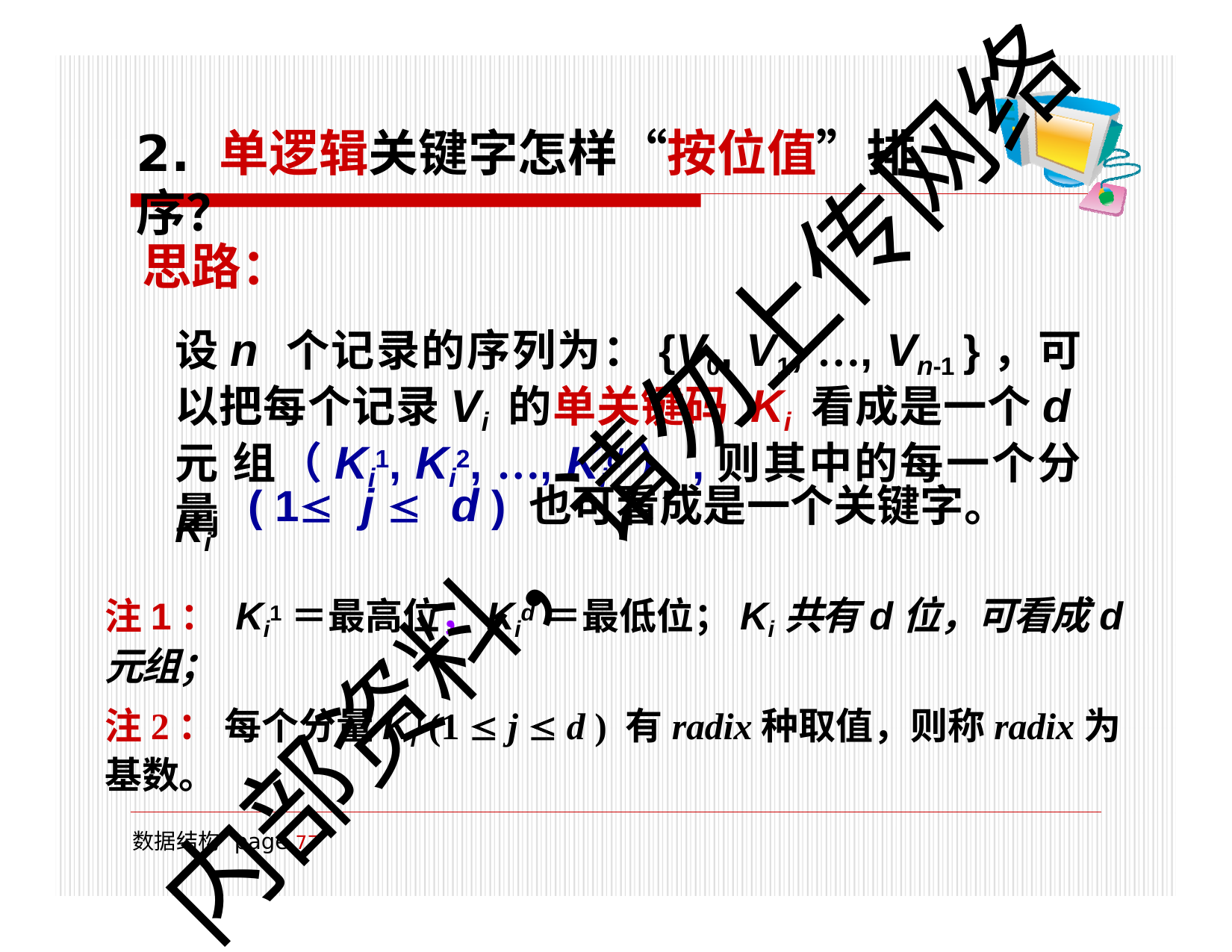

# 2. 单逻辑关键字怎样“按位值”排序？

思路：
设n 个记录的序列为：{V0, V1, …, Vn-1 }，可 以把每个记录Vi 的单关键码 Ki 看成是一个d元 组（Ki1, Ki2, …, Kid）,则其中的每一个分量
内部资料，请勿上传网络
Kij
( 1≤	j ≤	d ) 也可看成是一个关键字。
注1： Ki1＝最高位，Kid＝最低位；Ki共有d位，可看成d元组；
注2： 每个分量Kij (1 ≤ j ≤ d ) 有radix种取值，则称radix为基数。

数据结构 page 77